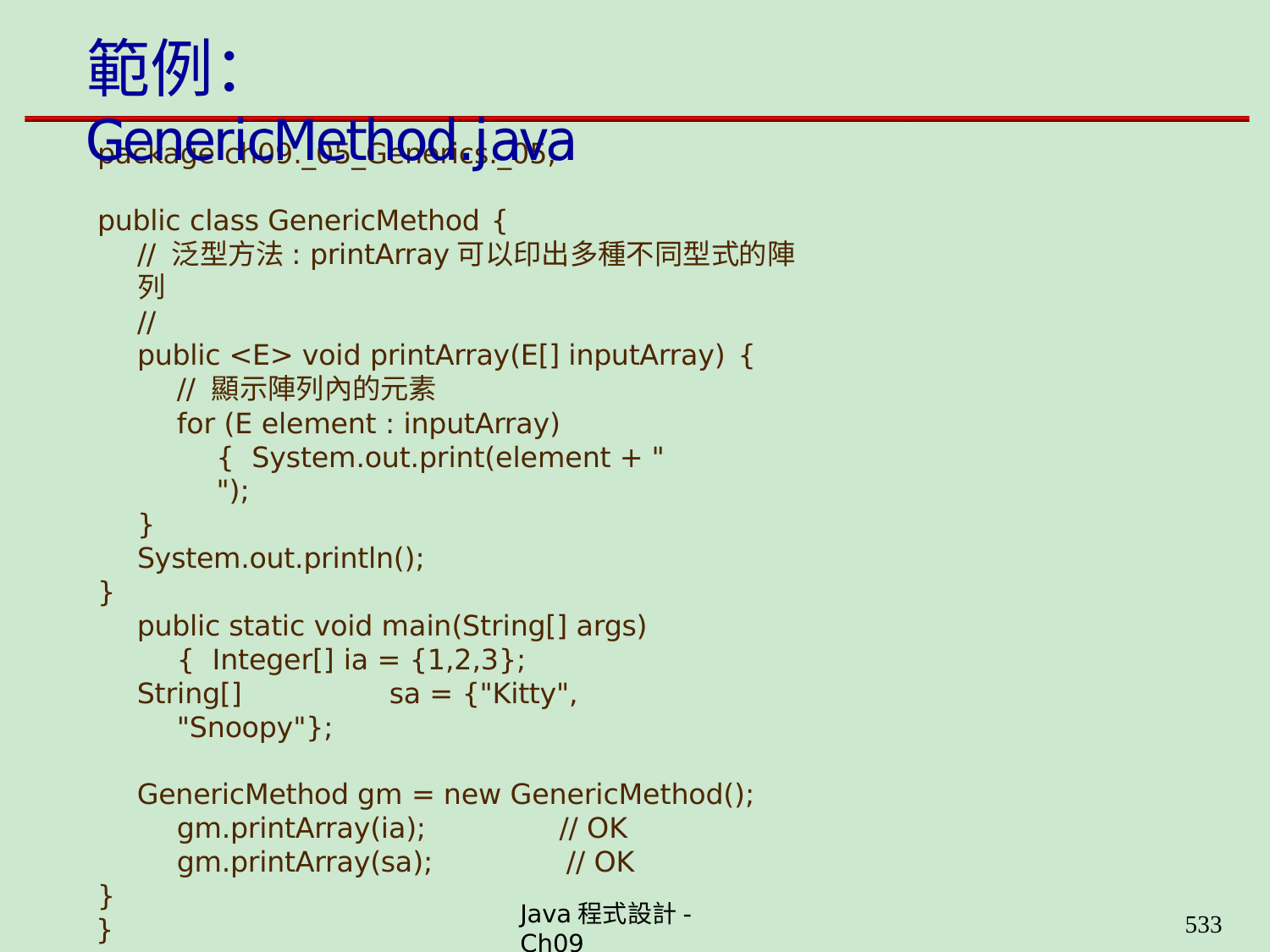

# 範例：GenericMethod.java
package ch09._05_Generics._05;

public class GenericMethod {
// 泛型方法: printArray可以印出多種不同型式的陣列
//
public <E> void printArray(E[] inputArray) {
// 顯示陣列內的元素
for (E element : inputArray) {  System.out.print(element + " ");
}
System.out.println();
}
public static void main(String[] args) {  Integer[] ia = {1,2,3};
String[]	sa = {"Kitty", "Snoopy"};

GenericMethod gm = new GenericMethod();  gm.printArray(ia);	// OK  gm.printArray(sa);		// OK
}
}
Java程式設計-Ch09
533